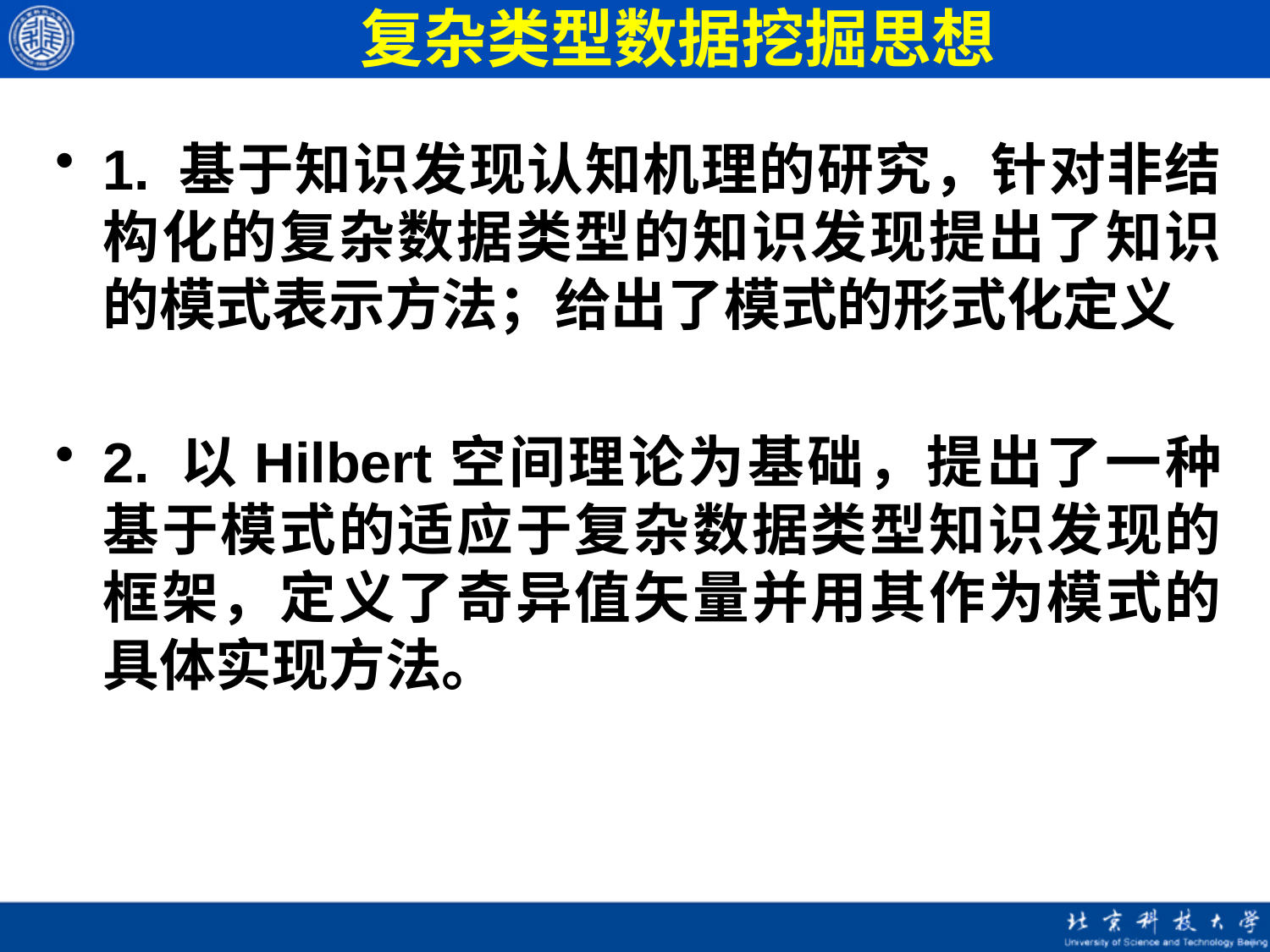

# 复杂类型数据挖掘思想
1. 基于知识发现认知机理的研究，针对非结构化的复杂数据类型的知识发现提出了知识的模式表示方法；给出了模式的形式化定义

2. 以Hilbert空间理论为基础，提出了一种基于模式的适应于复杂数据类型知识发现的框架，定义了奇异值矢量并用其作为模式的具体实现方法。